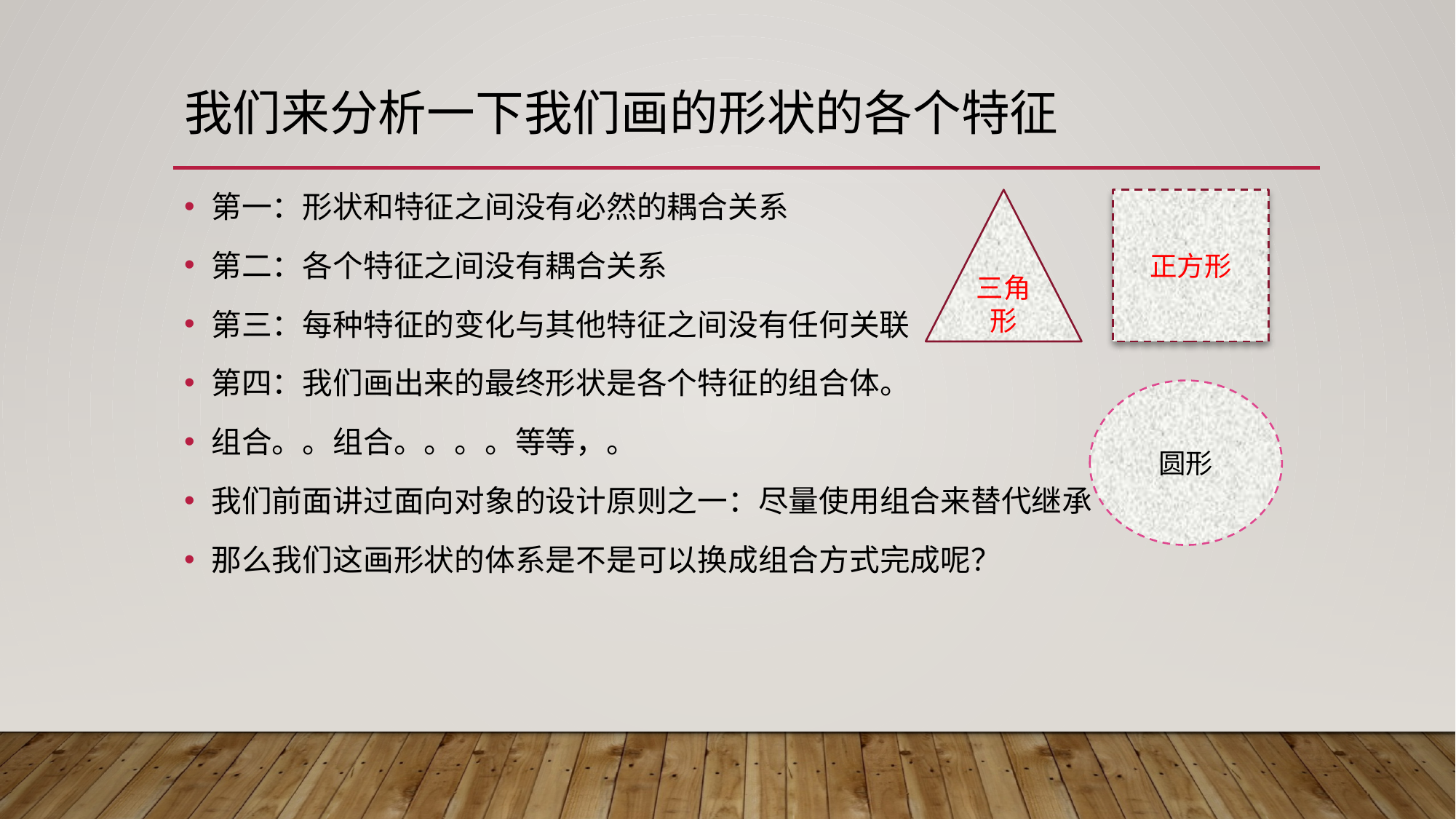

# 我们来分析一下我们画的形状的各个特征
第一：形状和特征之间没有必然的耦合关系
第二：各个特征之间没有耦合关系
第三：每种特征的变化与其他特征之间没有任何关联
第四：我们画出来的最终形状是各个特征的组合体。
组合。。组合。。。。等等，。
我们前面讲过面向对象的设计原则之一：尽量使用组合来替代继承
那么我们这画形状的体系是不是可以换成组合方式完成呢？

三角形
正方形
圆形